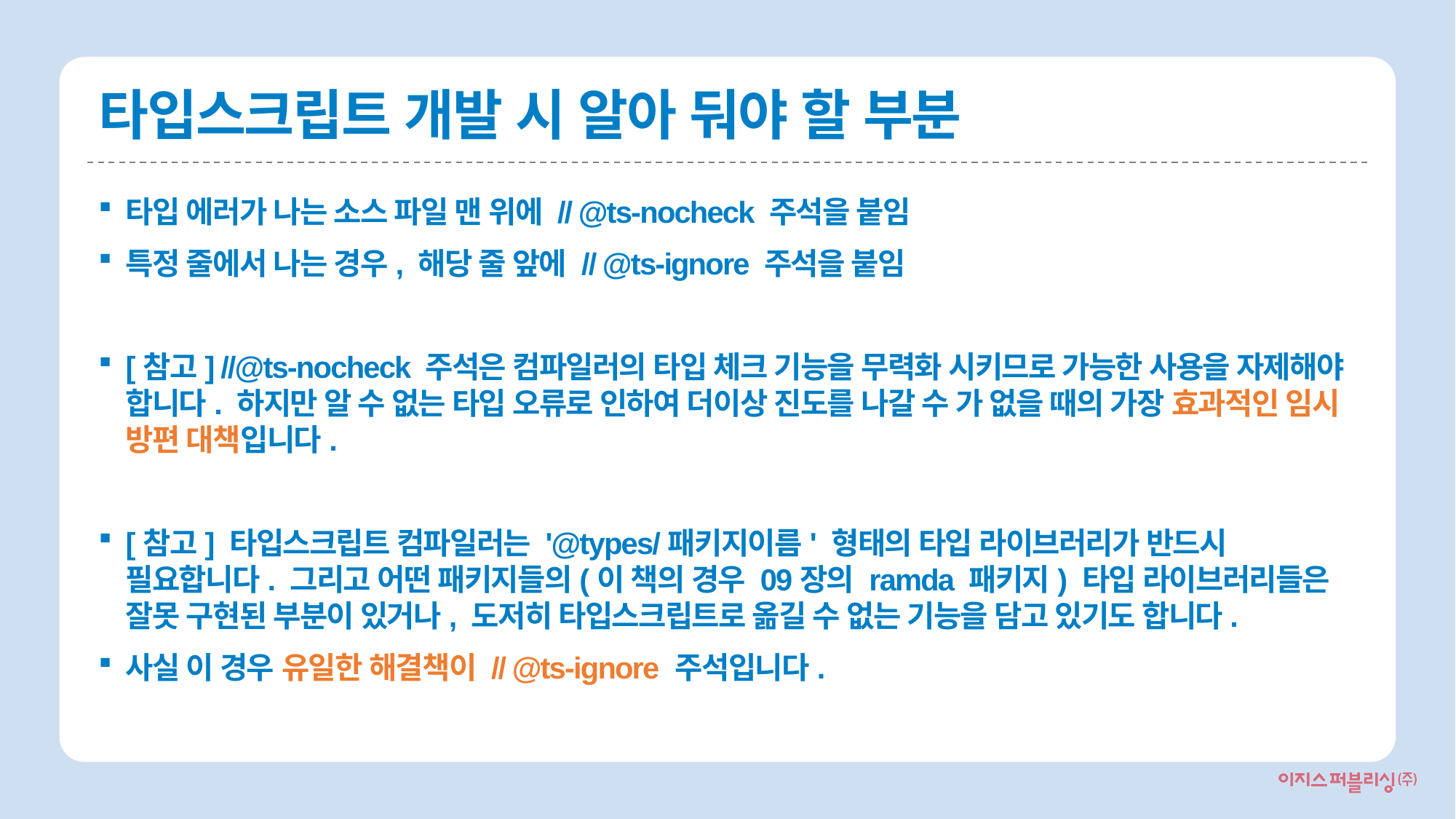

# 타입스크립트 개발 시 알아 둬야 할 부분
타입 에러가 나는 소스 파일 맨 위에 // @ts-nocheck 주석을 붙임
특정 줄에서 나는 경우, 해당 줄 앞에 // @ts-ignore 주석을 붙임

[참고] //@ts-nocheck 주석은 컴파일러의 타입 체크 기능을 무력화 시키므로 가능한 사용을 자제해야 합니다. 하지만 알 수 없는 타입 오류로 인하여 더이상 진도를 나갈 수 가 없을 때의 가장 효과적인 임시 방편 대책입니다.

[참고] 타입스크립트 컴파일러는 '@types/패키지이름' 형태의 타입 라이브러리가 반드시 필요합니다. 그리고 어떤 패키지들의(이 책의 경우 09장의 ramda 패키지) 타입 라이브러리들은 잘못 구현된 부분이 있거나, 도저히 타입스크립트로 옮길 수 없는 기능을 담고 있기도 합니다.
사실 이 경우 유일한 해결책이 // @ts-ignore 주석입니다.